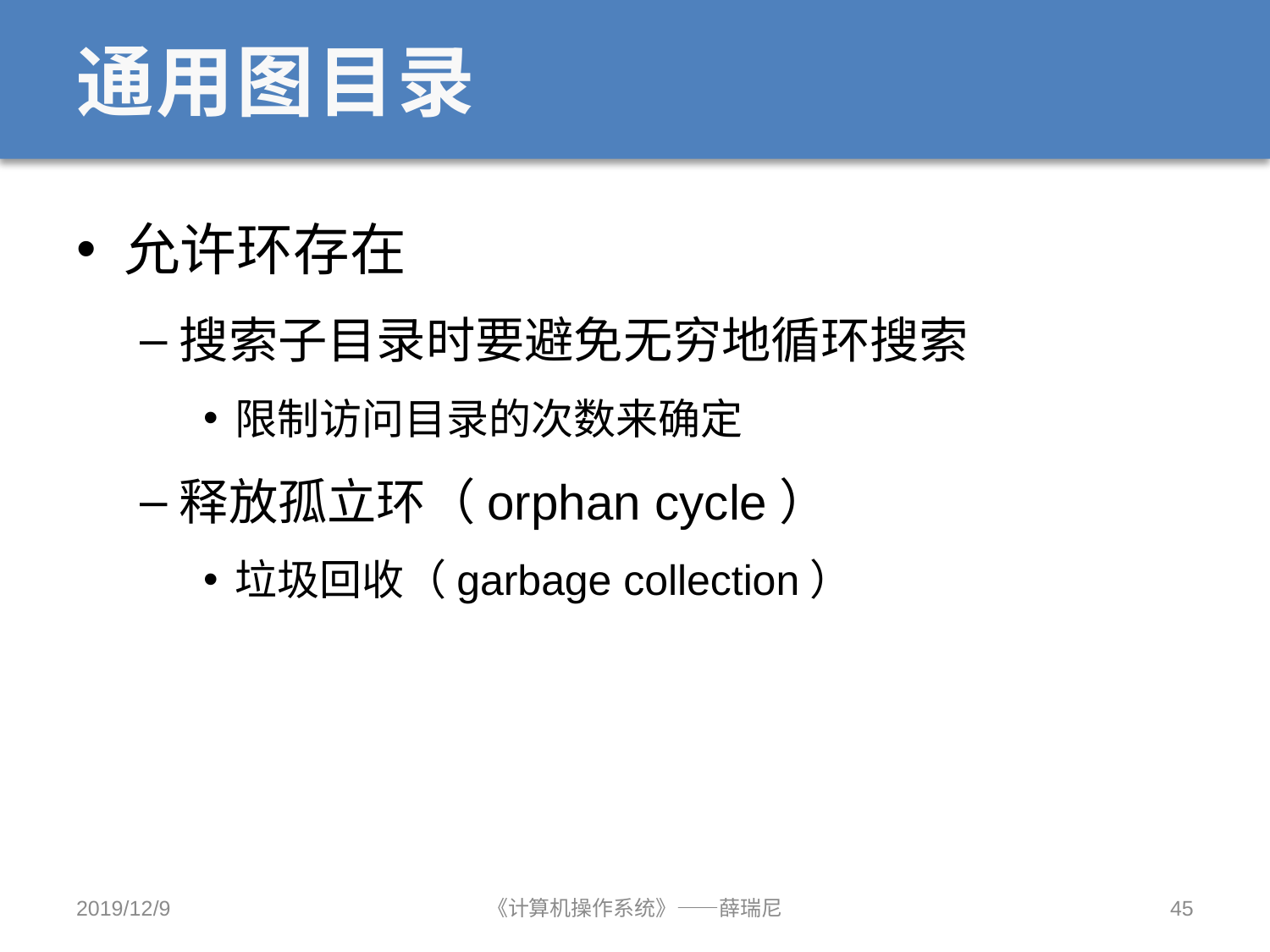

# 通用图目录
允许环存在
搜索子目录时要避免无穷地循环搜索
限制访问目录的次数来确定
释放孤立环（orphan cycle）
垃圾回收（garbage collection）
2019/12/9
《计算机操作系统》——薛瑞尼
45